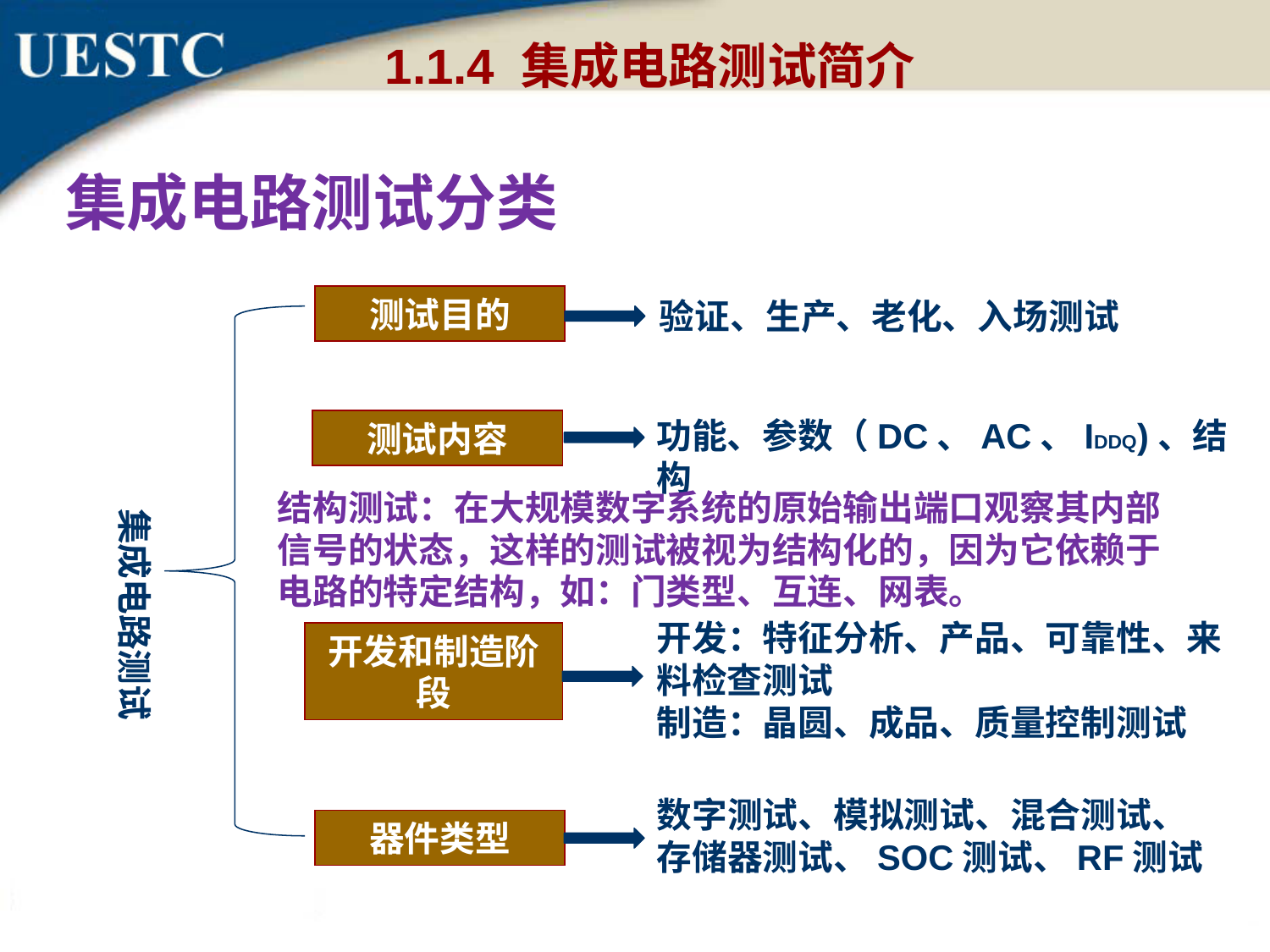

1.1.4 集成电路测试简介
集成电路测试分类
测试目的
验证、生产、老化、入场测试

功能、参数（DC、AC、IDDQ)、结构
测试内容

结构测试：在大规模数字系统的原始输出端口观察其内部信号的状态，这样的测试被视为结构化的，因为它依赖于电路的特定结构，如：门类型、互连、网表。
集成电路测试
开发：特征分析、产品、可靠性、来料检查测试
制造：晶圆、成品、质量控制测试
开发和制造阶段

数字测试、模拟测试、混合测试、存储器测试、SOC测试、RF测试
器件类型